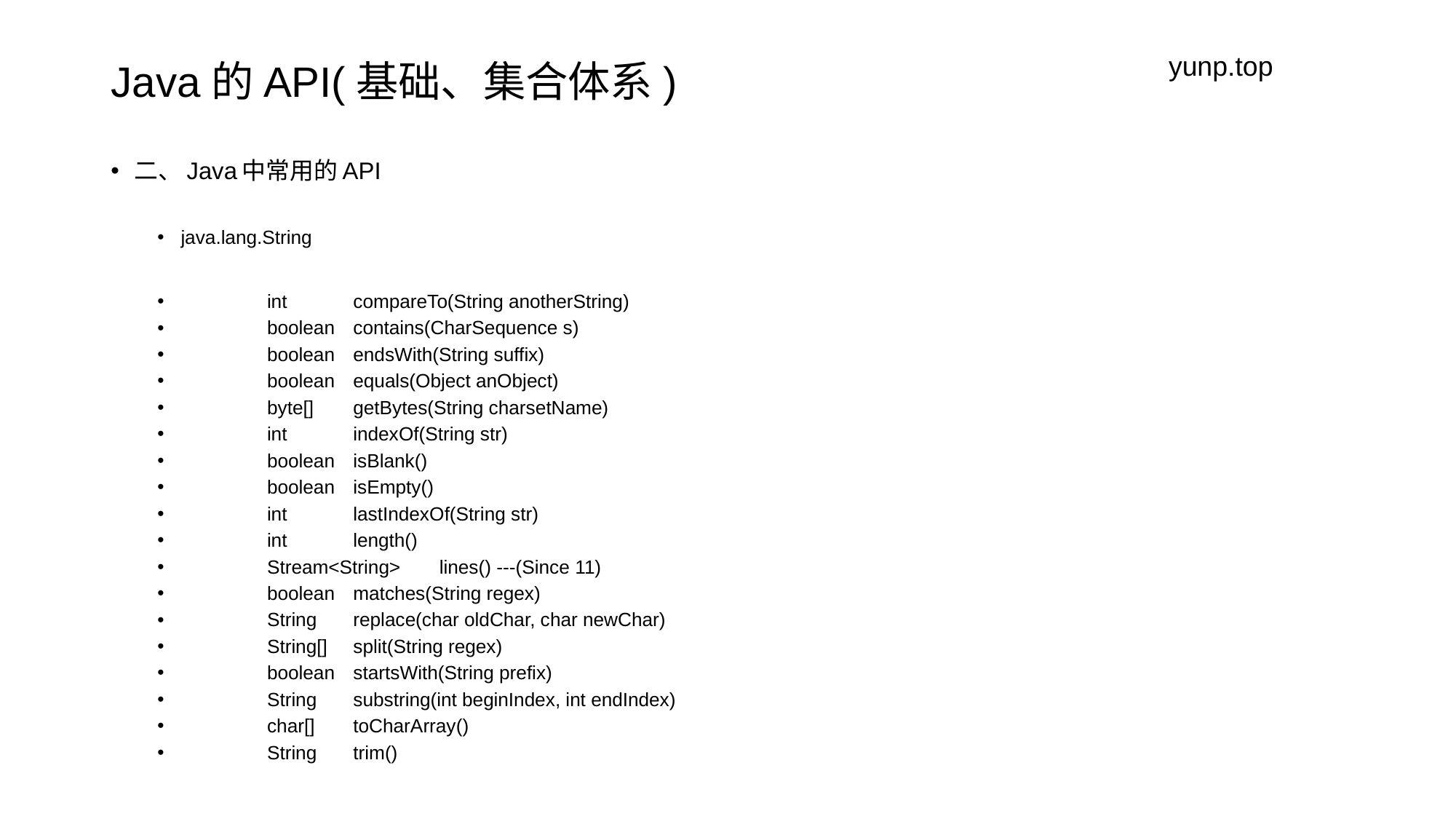

# Java的API(基础、集合体系)
yunp.top
二、Java中常用的API

java.lang.String

	int 	compareTo​(String anotherString)
	boolean 	contains​(CharSequence s)
	boolean 	endsWith​(String suffix)
	boolean 	equals​(Object anObject)
	byte[] 	getBytes​(String charsetName)
	int 	indexOf​(String str)
	boolean 	isBlank()
	boolean 	isEmpty()
	int 	lastIndexOf​(String str)
	int 	length()
	Stream<String> 	lines() ---(Since 11)
	boolean 	matches​(String regex)
	String 	replace​(char oldChar, char newChar)
	String[] 	split​(String regex)
	boolean 	startsWith​(String prefix)
	String 	substring​(int beginIndex, int endIndex)
	char[] 	toCharArray()
	String 	trim()